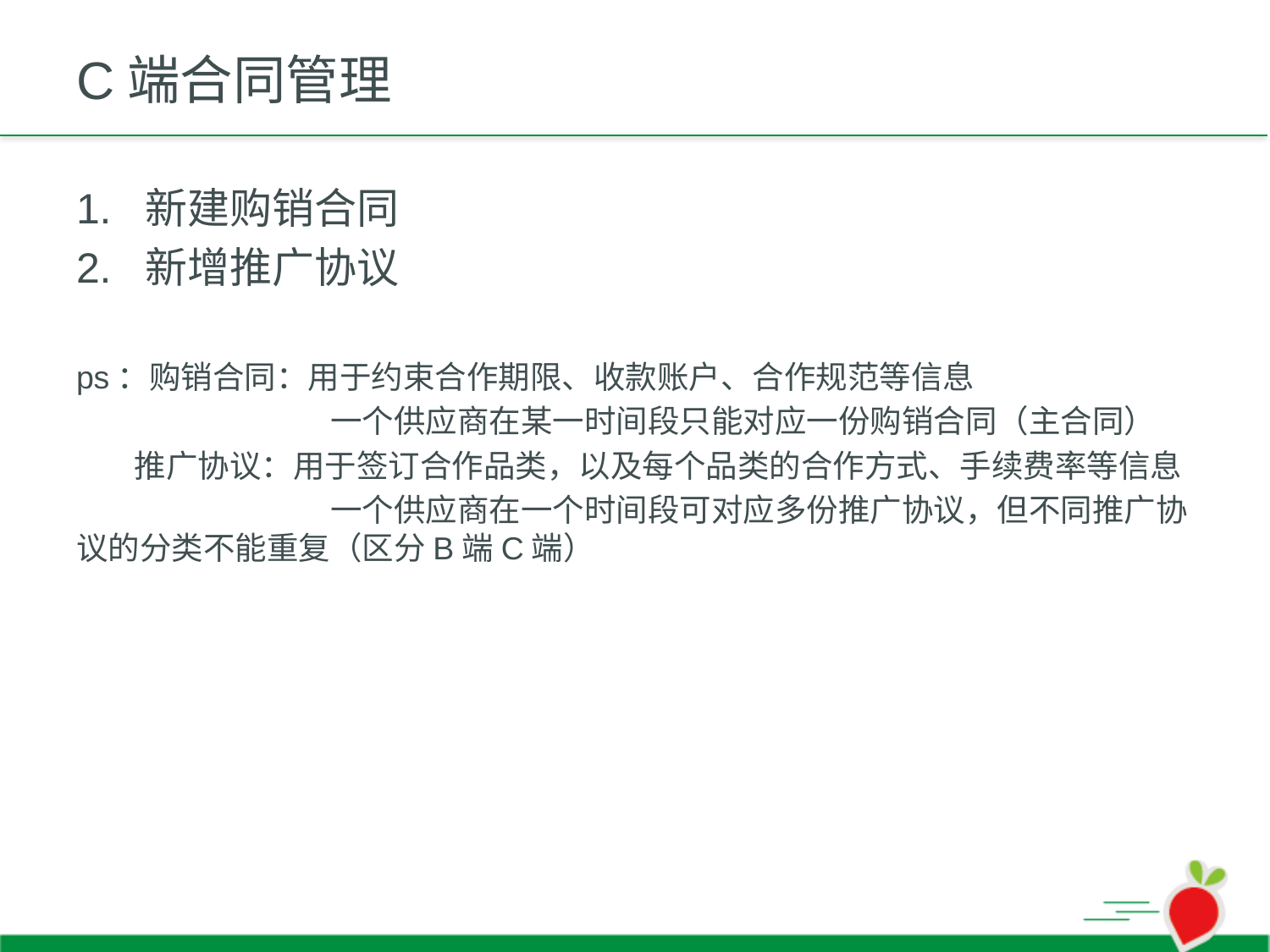

# C端合同管理
1.  新建购销合同
2.  新增推广协议

ps：购销合同：用于约束合作期限、收款账户、合作规范等信息
		一个供应商在某一时间段只能对应一份购销合同（主合同）
       推广协议：用于签订合作品类，以及每个品类的合作方式、手续费率等信息
		一个供应商在一个时间段可对应多份推广协议，但不同推广协议的分类不能重复（区分B端C端）